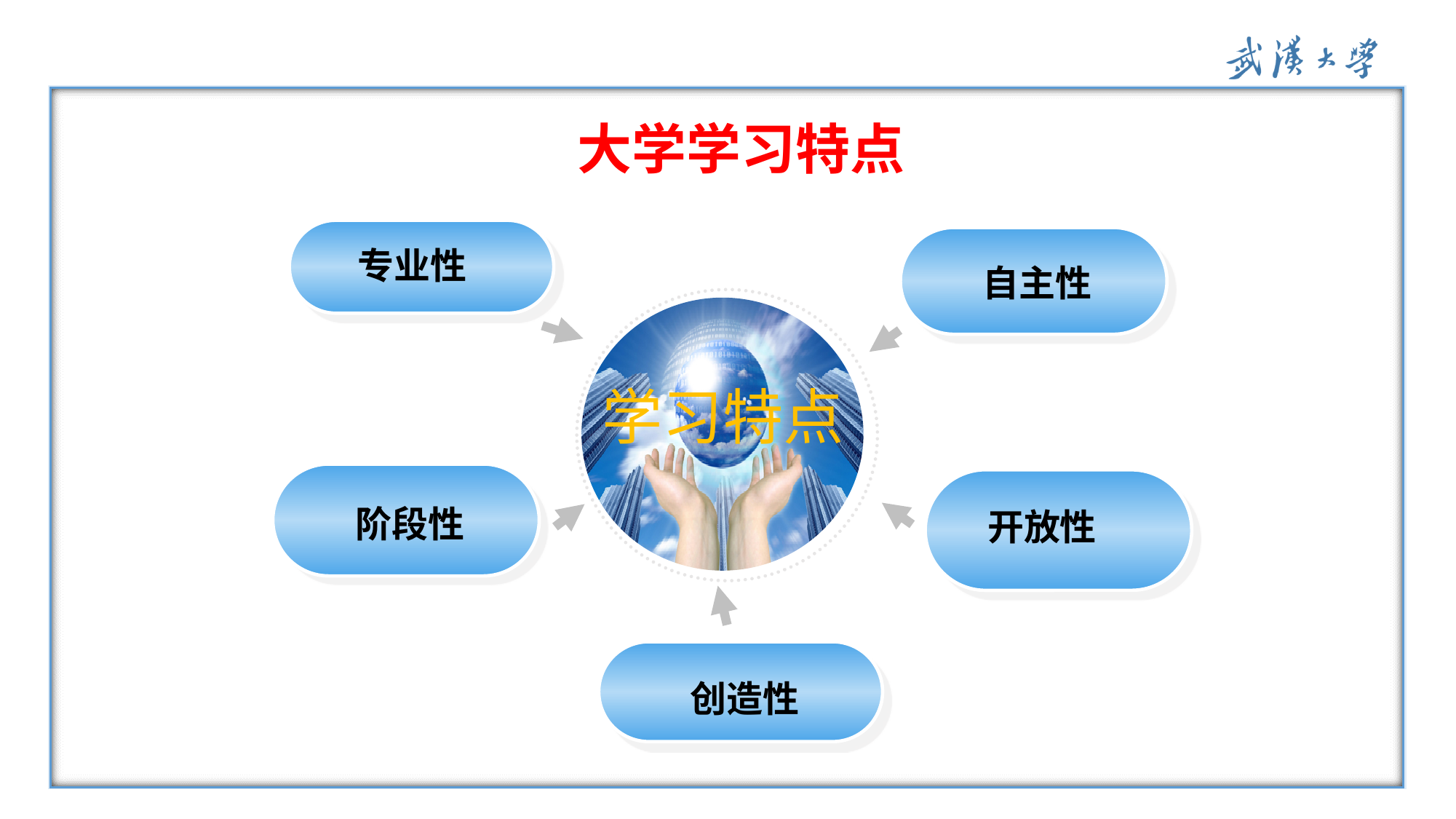

大学学习特点

专业性
自主性

学习特点

阶段性

开放性

创造性